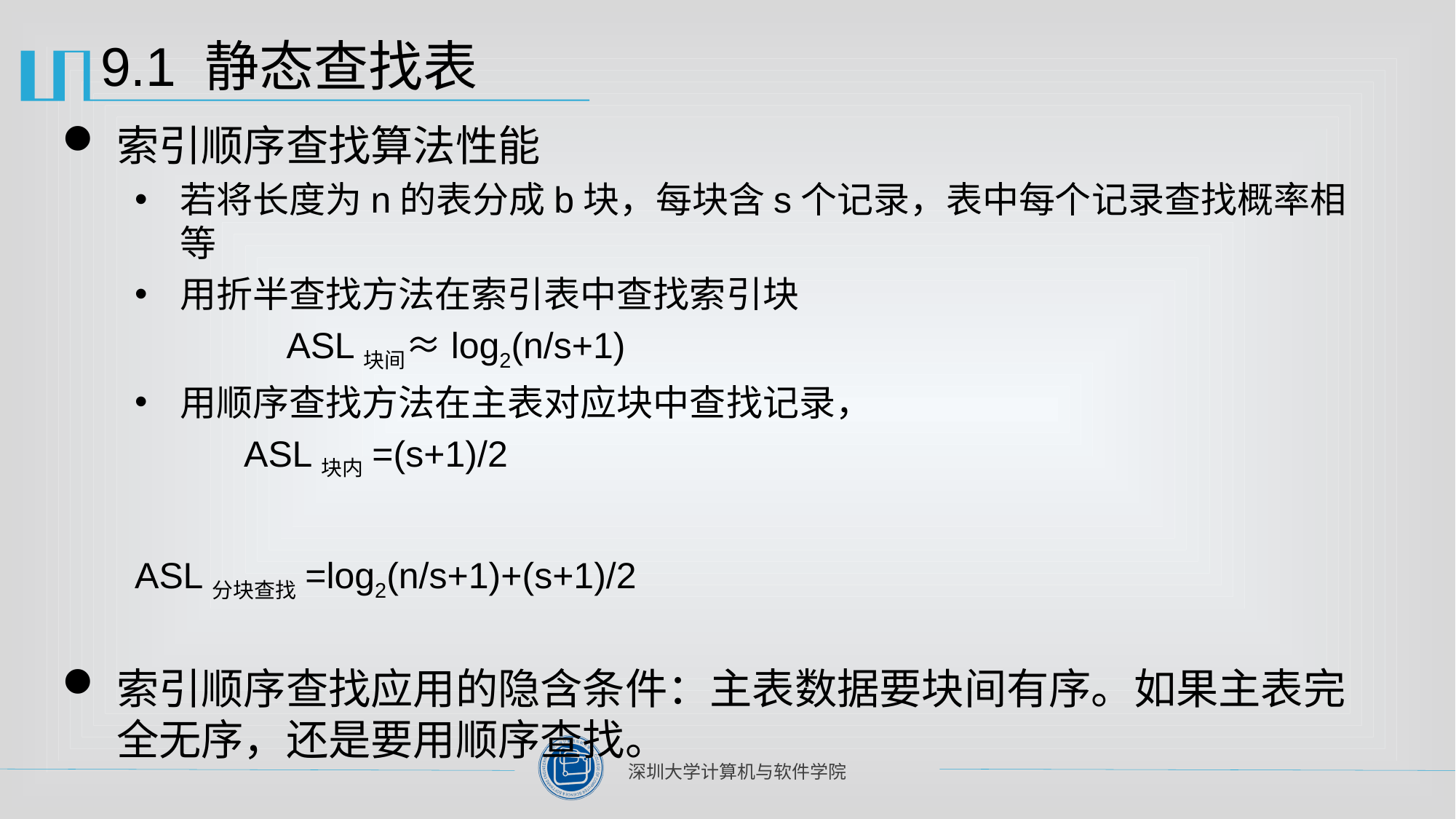

# 9.1 静态查找表
索引顺序查找算法性能
若将长度为n的表分成b块，每块含s个记录，表中每个记录查找概率相等
用折半查找方法在索引表中查找索引块
		ASL块间≈log2(n/s+1)
用顺序查找方法在主表对应块中查找记录，
	ASL块内=(s+1)/2

ASL分块查找=log2(n/s+1)+(s+1)/2

索引顺序查找应用的隐含条件：主表数据要块间有序。如果主表完全无序，还是要用顺序查找。

33